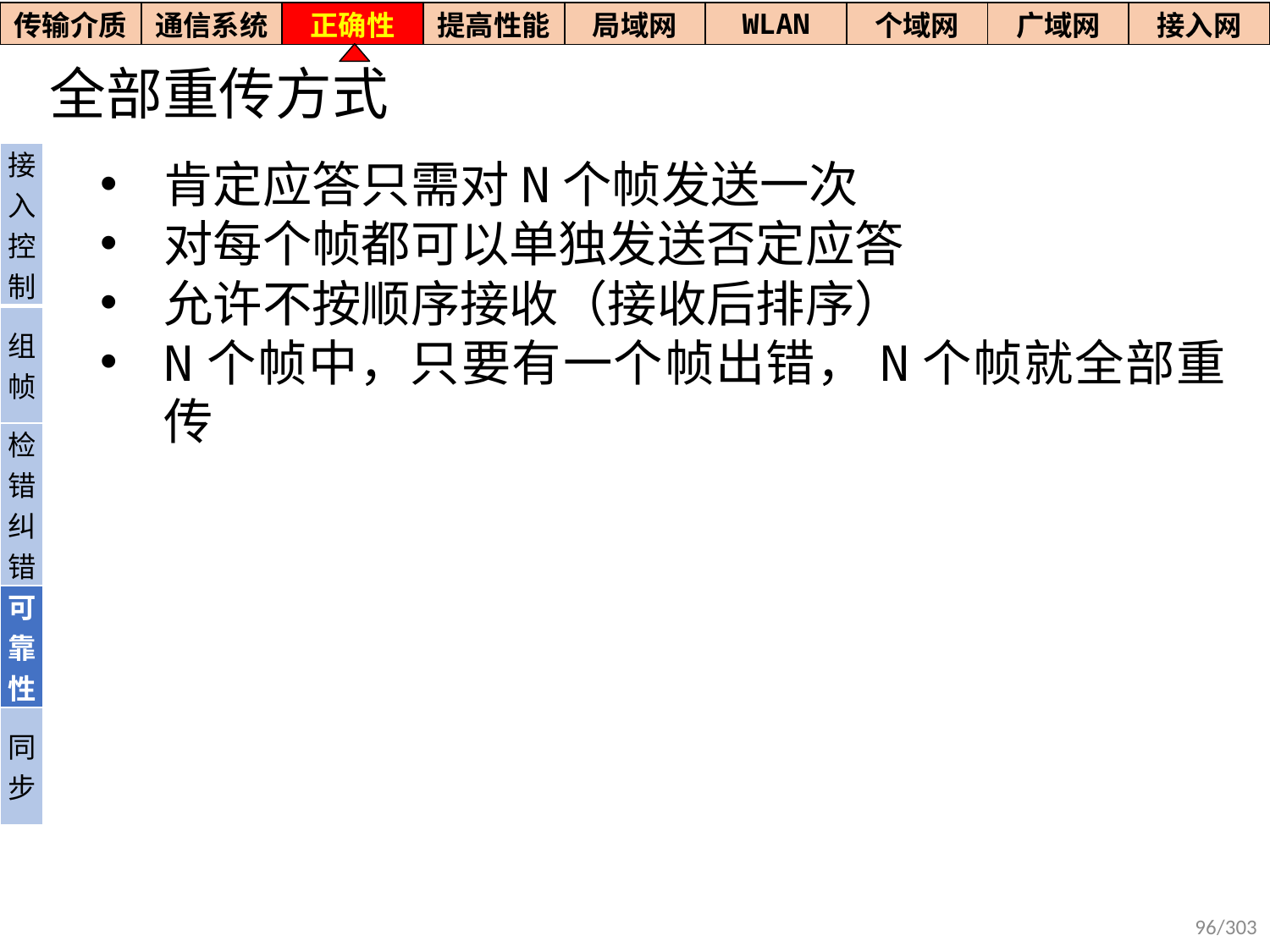

| 传输介质 | 通信系统 | 正确性 | 提高性能 | 局域网 | WLAN | 个域网 | 广域网 | 接入网 |
| --- | --- | --- | --- | --- | --- | --- | --- | --- |

# 全部重传方式
| 接入控制 |
| --- |
| 组帧 |
| 检错纠错 |
| 可靠性 |
| 同步 |
肯定应答只需对N个帧发送一次
对每个帧都可以单独发送否定应答
允许不按顺序接收（接收后排序）
N个帧中，只要有一个帧出错，N个帧就全部重传

96/303